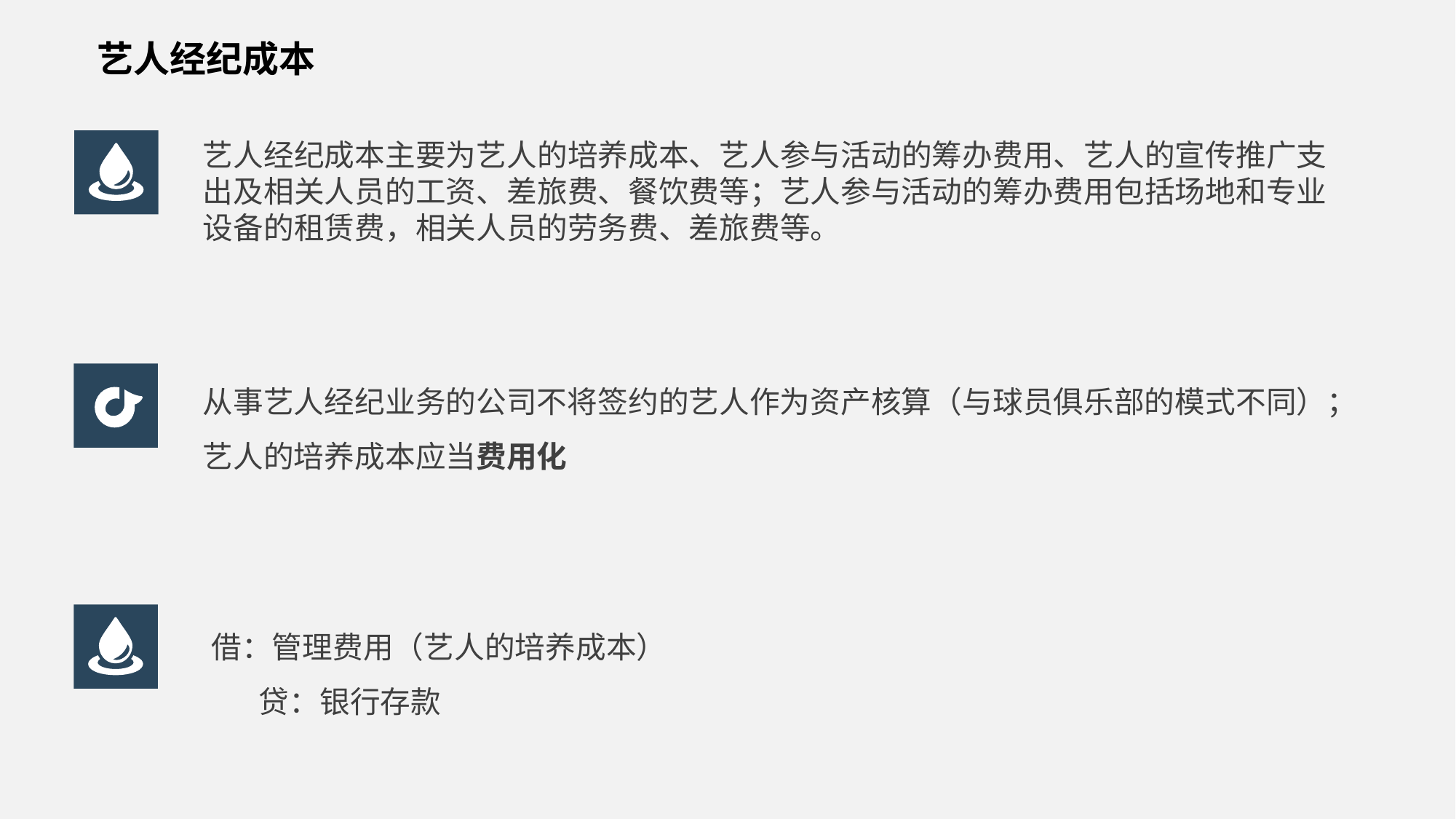

艺人经纪成本
艺人经纪成本主要为艺人的培养成本、艺人参与活动的筹办费用、艺人的宣传推广支出及相关人员的工资、差旅费、餐饮费等；艺人参与活动的筹办费用包括场地和专业设备的租赁费，相关人员的劳务费、差旅费等。

从事艺人经纪业务的公司不将签约的艺人作为资产核算（与球员俱乐部的模式不同）；艺人的培养成本应当费用化

借：管理费用（艺人的培养成本）
      贷：银行存款